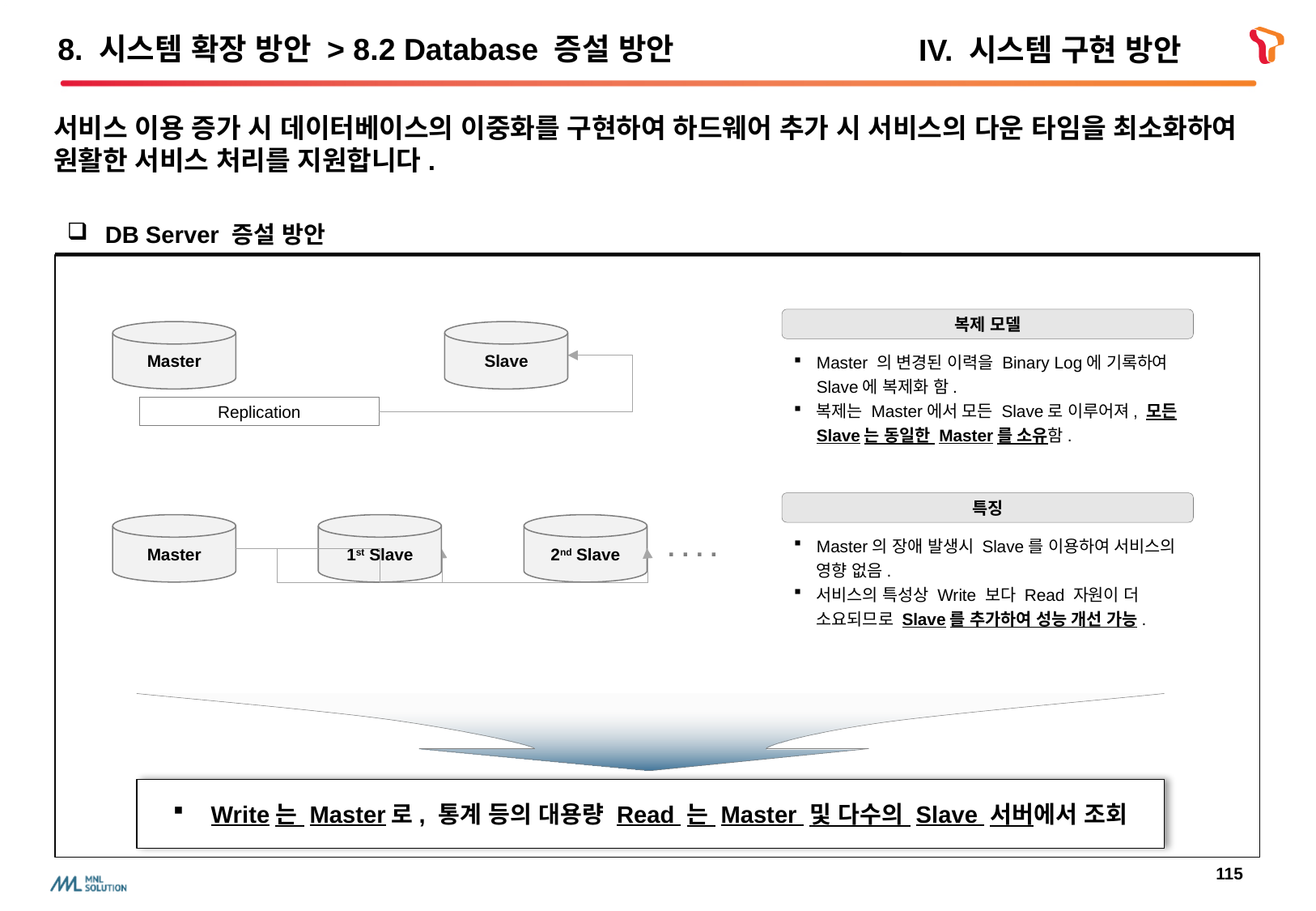

# 8. 시스템 확장 방안 > 8.2 Database 증설 방안
IV. 시스템 구현 방안
서비스 이용 증가 시 데이터베이스의 이중화를 구현하여 하드웨어 추가 시 서비스의 다운 타임을 최소화하여 원활한 서비스 처리를 지원합니다.
DB Server 증설 방안

복제 모델
Master
Slave
Master 의 변경된 이력을 Binary Log에 기록하여 Slave에 복제화 함.
복제는 Master에서 모든 Slave로 이루어져, 모든 Slave는 동일한 Master를 소유함.
Replication
특징
Master
1st Slave
2nd Slave
. . . .
Master의 장애 발생시 Slave를 이용하여 서비스의 영향 없음.
서비스의 특성상 Write 보다 Read 자원이 더 소요되므로 Slave를 추가하여 성능 개선 가능.

Write는 Master로, 통계 등의 대용량 Read 는 Master 및 다수의 Slave 서버에서 조회